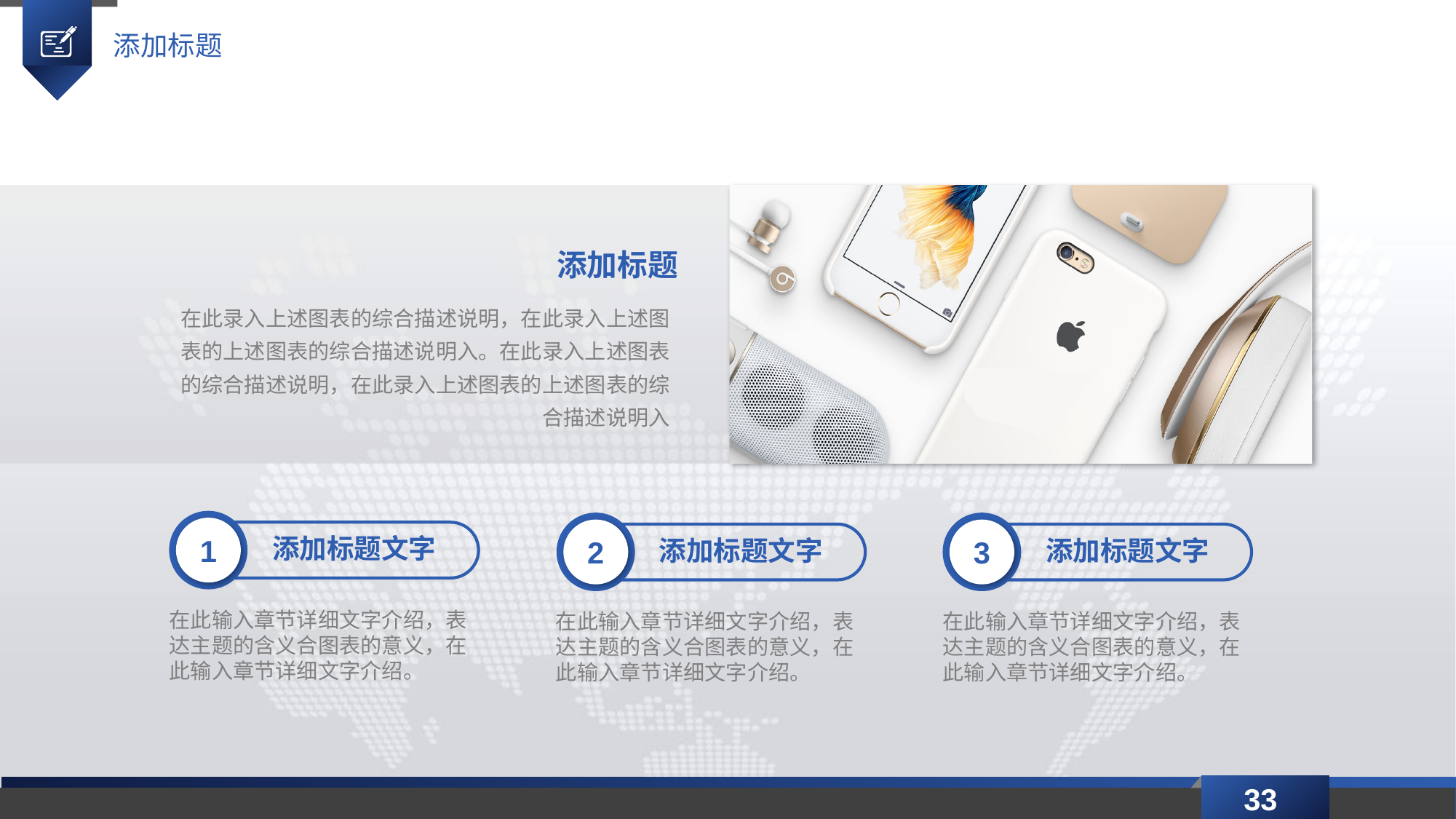

添加标题

添加标题
在此录入上述图表的综合描述说明，在此录入上述图表的上述图表的综合描述说明入。在此录入上述图表的综合描述说明，在此录入上述图表的上述图表的综合描述说明入

1

2

3

添加标题文字
添加标题文字
添加标题文字
在此输入章节详细文字介绍，表达主题的含义合图表的意义，在此输入章节详细文字介绍。
在此输入章节详细文字介绍，表达主题的含义合图表的意义，在此输入章节详细文字介绍。
在此输入章节详细文字介绍，表达主题的含义合图表的意义，在此输入章节详细文字介绍。

33

延时符